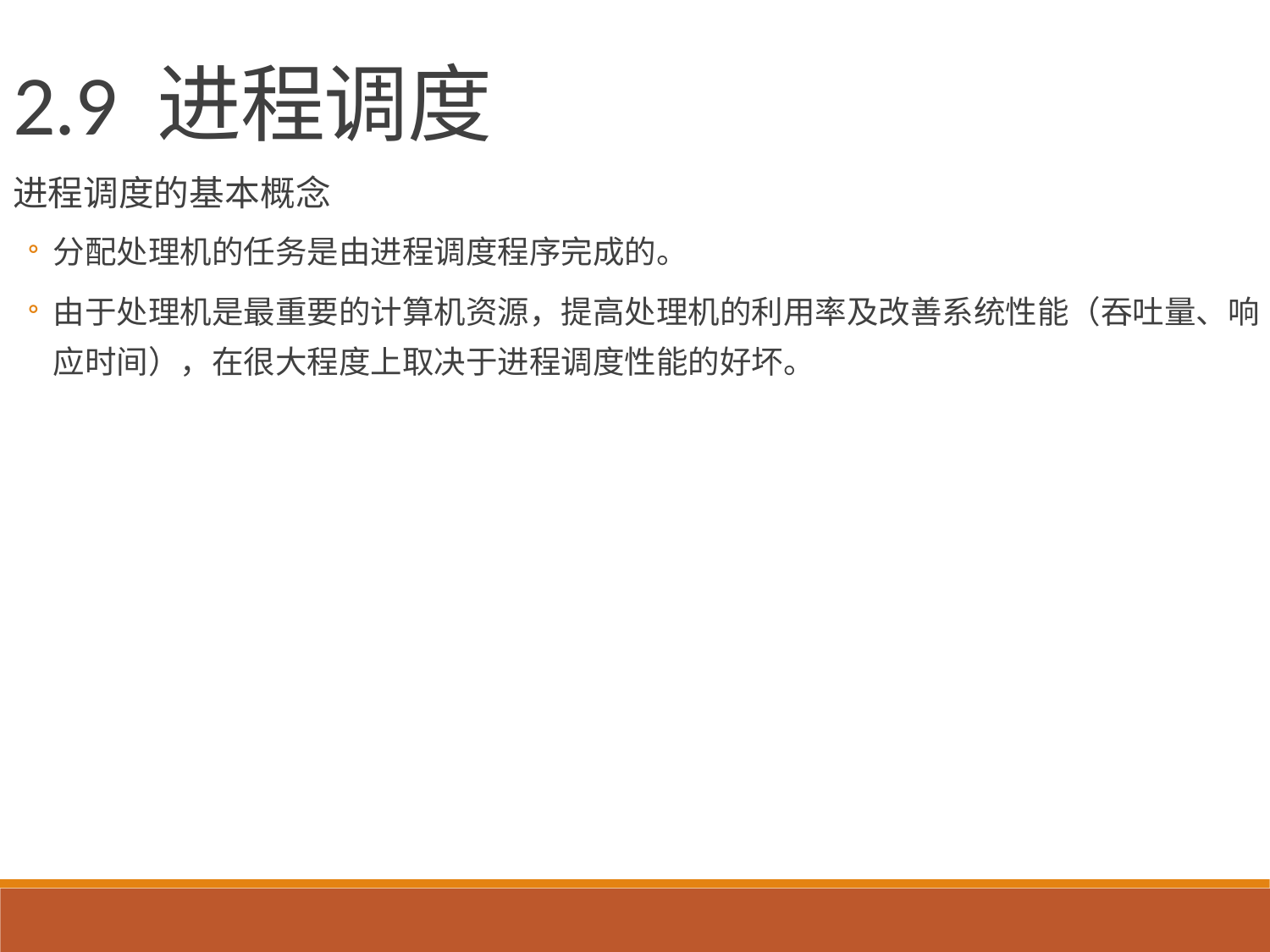

2.9 进程调度
进程调度的基本概念
分配处理机的任务是由进程调度程序完成的。
由于处理机是最重要的计算机资源，提高处理机的利用率及改善系统性能（吞吐量、响应时间），在很大程度上取决于进程调度性能的好坏。